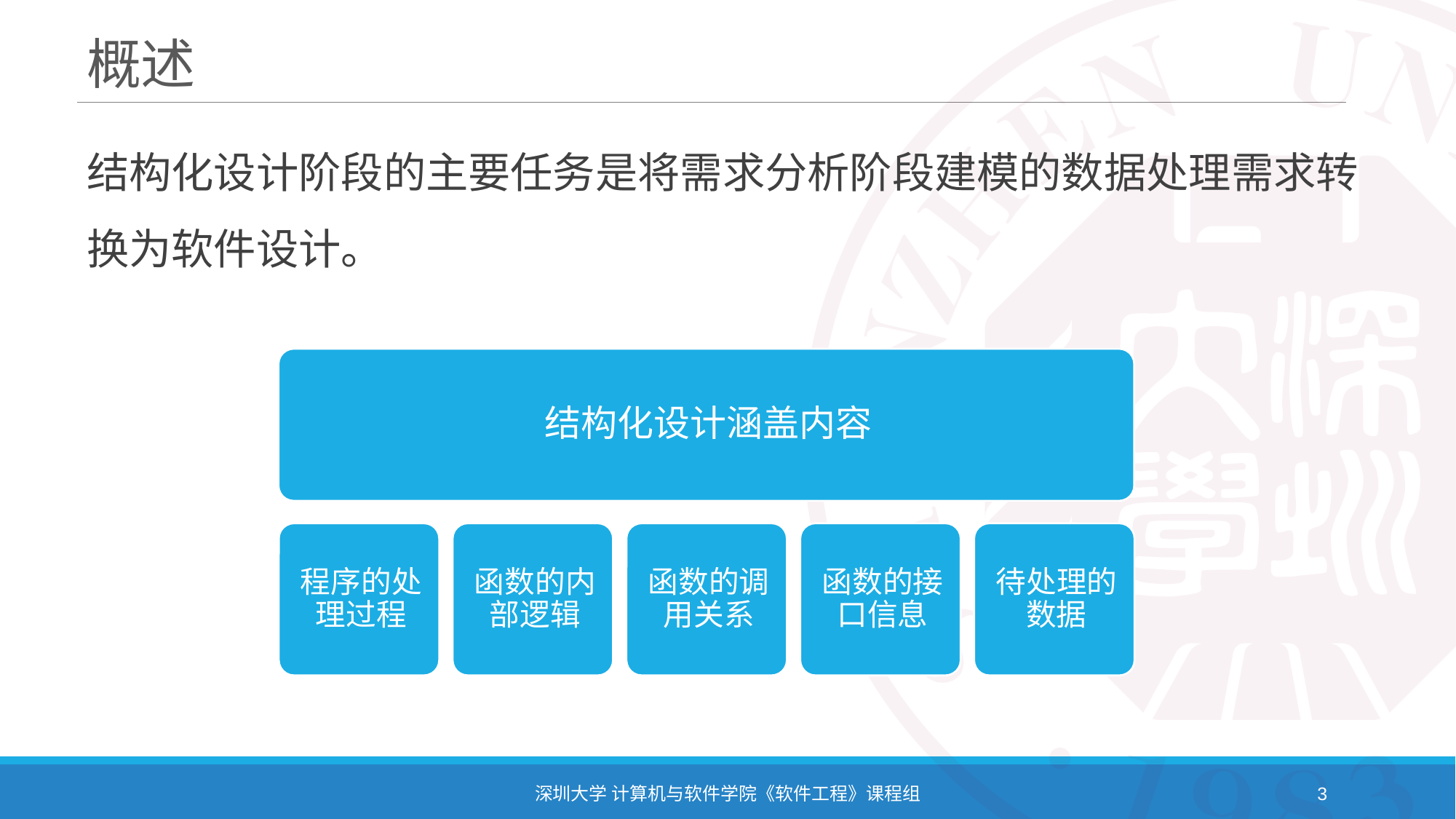

# 概述
结构化设计阶段的主要任务是将需求分析阶段建模的数据处理需求转换为软件设计。

结构化设计涵盖内容
程序的处理过程
函数的内部逻辑
函数的调用关系
函数的接口信息
待处理的数据
深圳大学 计算机与软件学院《软件工程》课程组
3